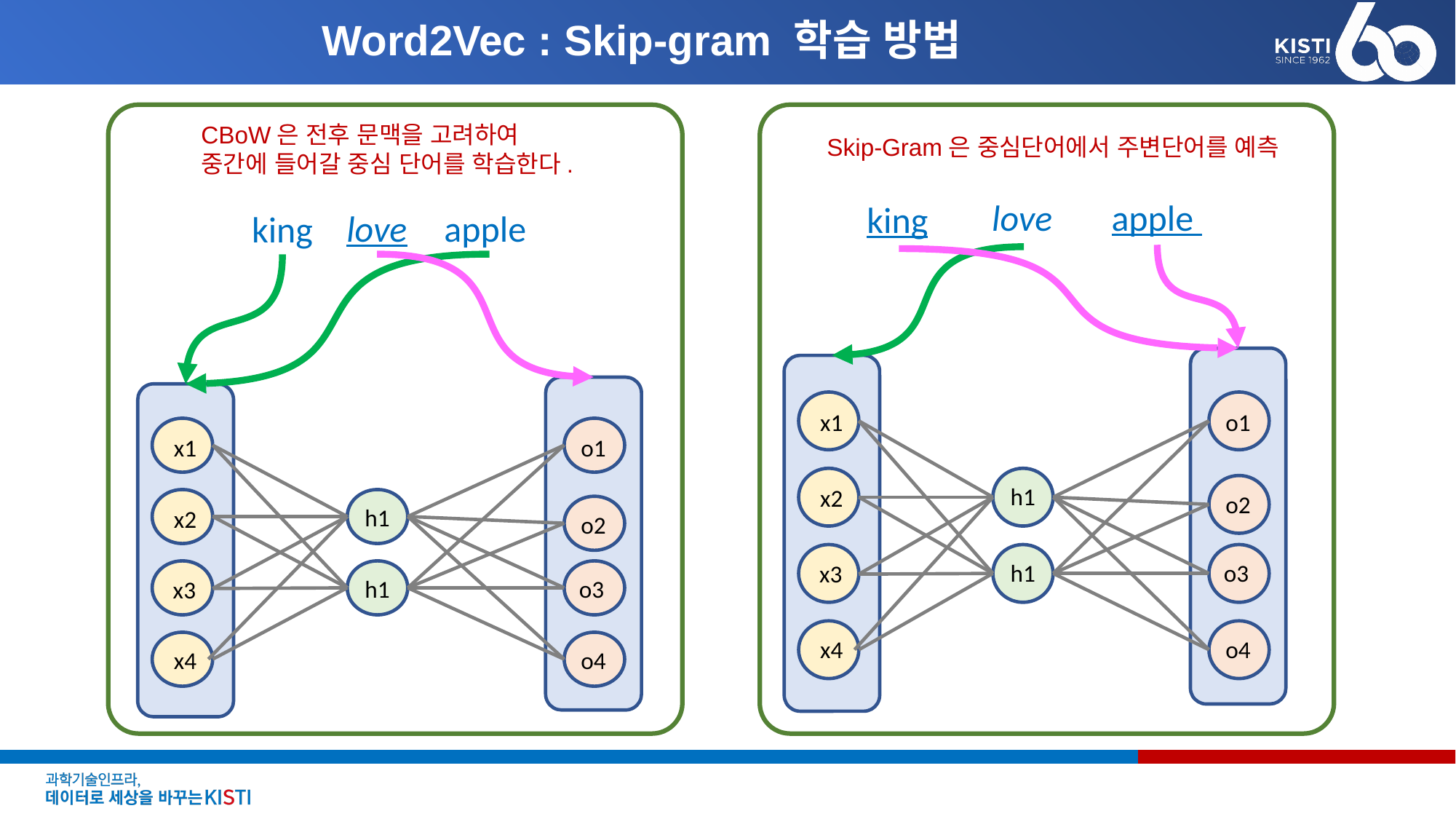

# Word2Vec : Skip-gram 학습 방법

CBoW은 전후 문맥을 고려하여
중간에 들어갈 중심 단어를 학습한다.
apple
 love
king

x1
x2
x3
x4

h1

h1

o1

o2

o3

o4

Skip-Gram은 중심단어에서 주변단어를 예측
 love
apple
king

x1
x2
x3
x4

h1

h1

o1

o2

o3

o4